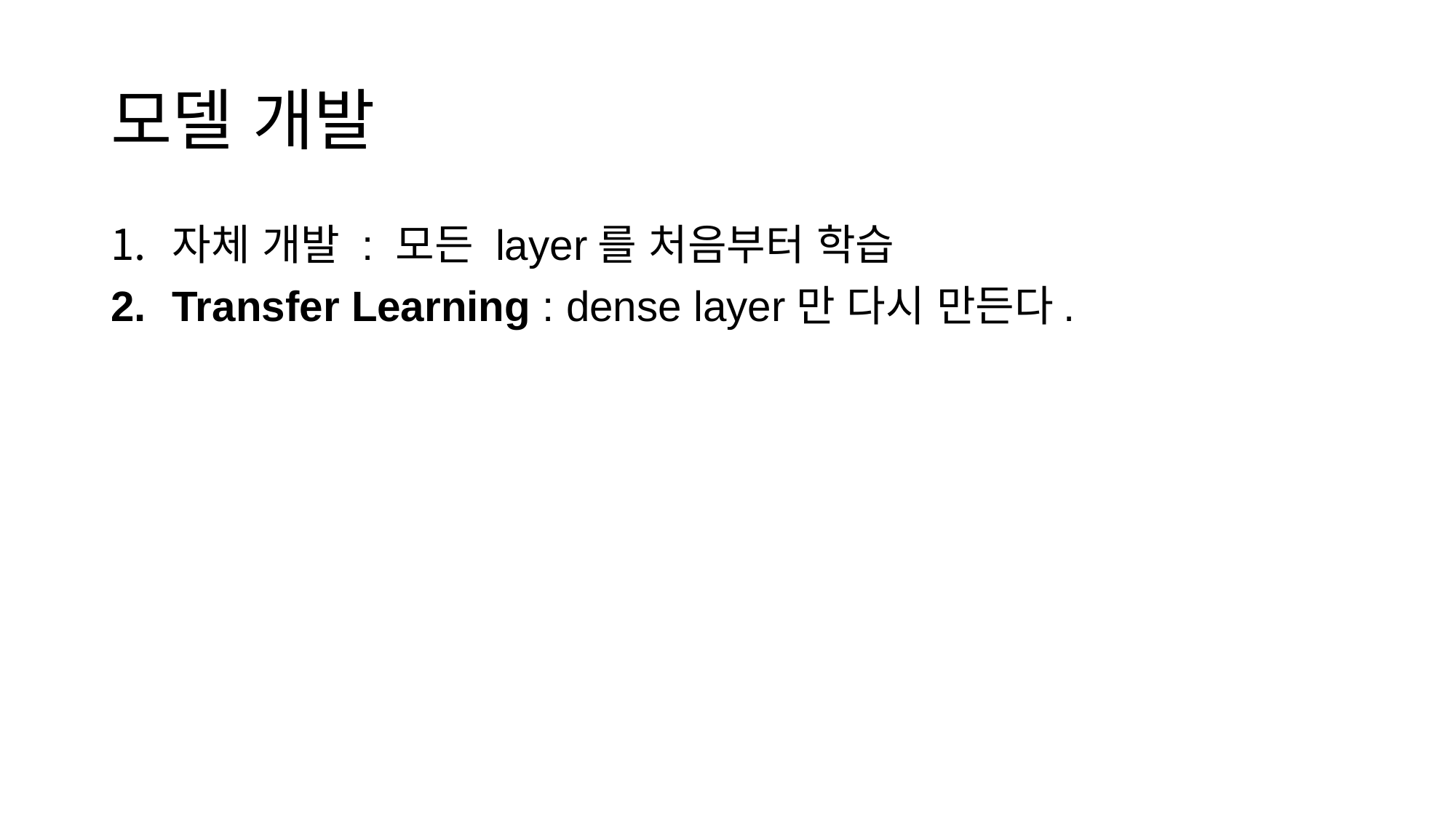

# 모델 개발
자체 개발 : 모든 layer를 처음부터 학습
Transfer Learning : dense layer만 다시 만든다.